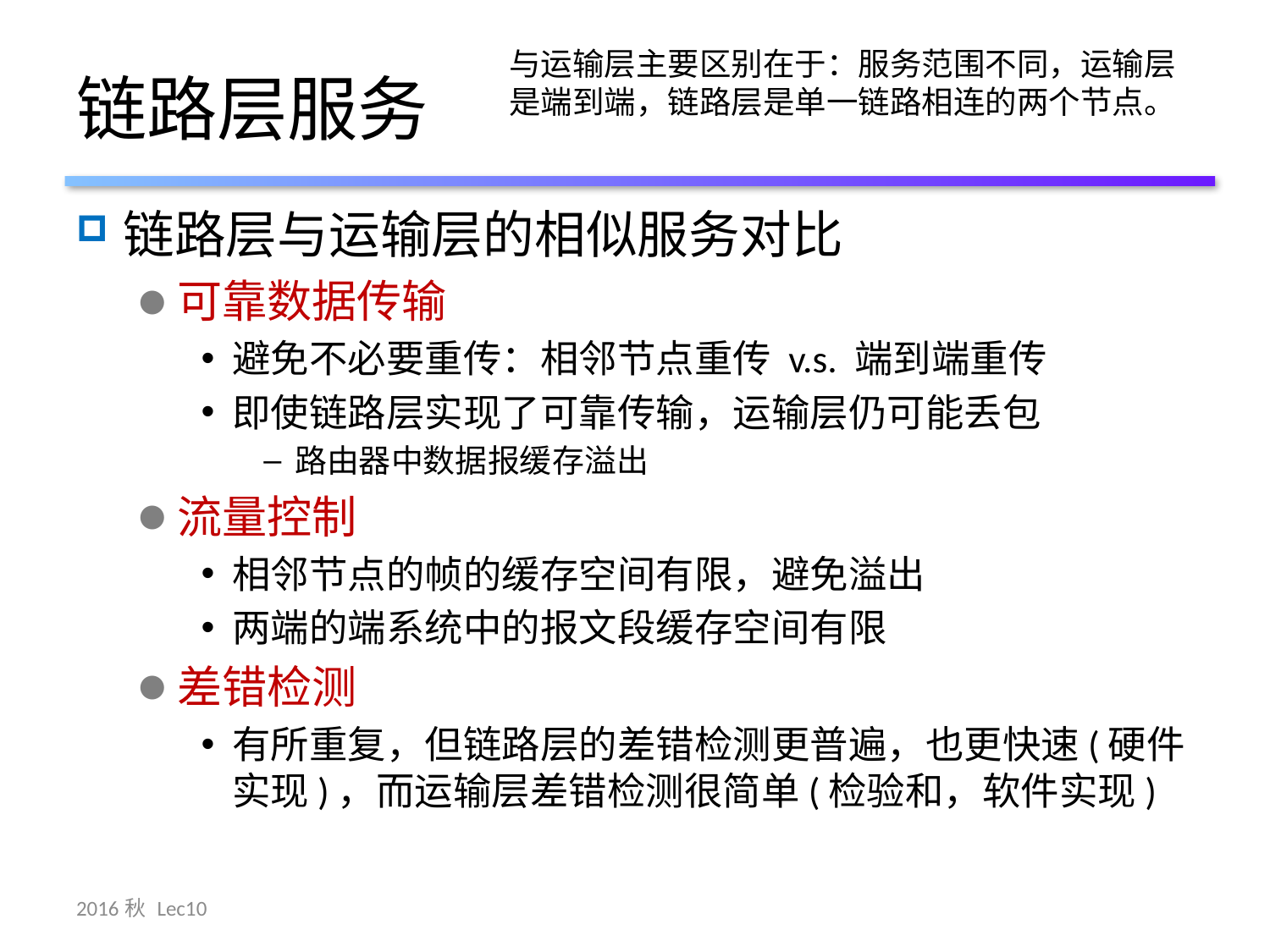

# 链路层服务
与运输层主要区别在于：服务范围不同，运输层是端到端，链路层是单一链路相连的两个节点。
链路层与运输层的相似服务对比
可靠数据传输
避免不必要重传：相邻节点重传 v.s. 端到端重传
即使链路层实现了可靠传输，运输层仍可能丢包
路由器中数据报缓存溢出
流量控制
相邻节点的帧的缓存空间有限，避免溢出
两端的端系统中的报文段缓存空间有限
差错检测
有所重复，但链路层的差错检测更普遍，也更快速(硬件实现)，而运输层差错检测很简单(检验和，软件实现)

2016秋 Lec10
77